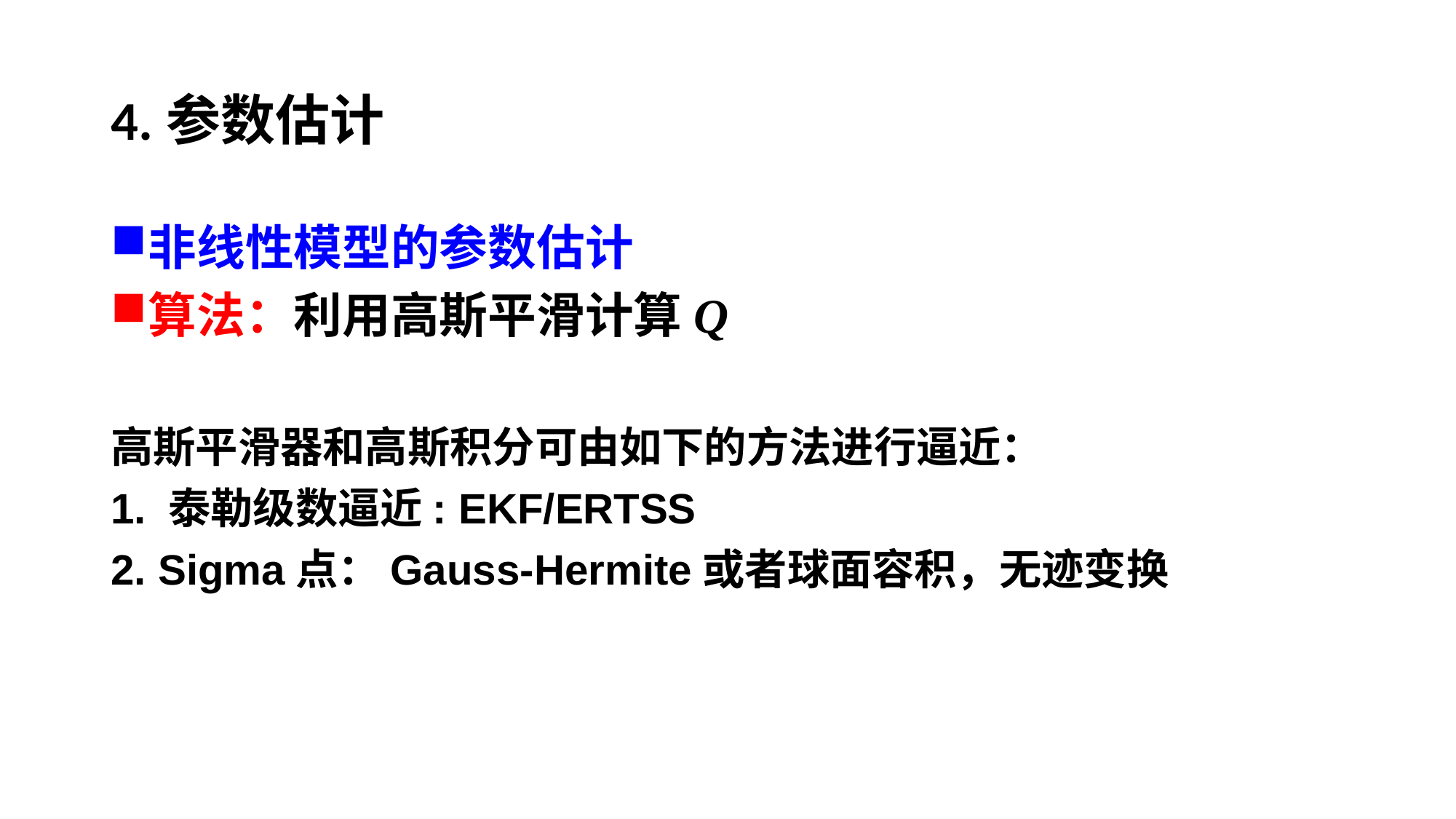

# 4.参数估计
非线性模型的参数估计
算法：利用高斯平滑计算Q

高斯平滑器和高斯积分可由如下的方法进行逼近：
1. 泰勒级数逼近: EKF/ERTSS
2. Sigma点：Gauss-Hermite或者球面容积，无迹变换